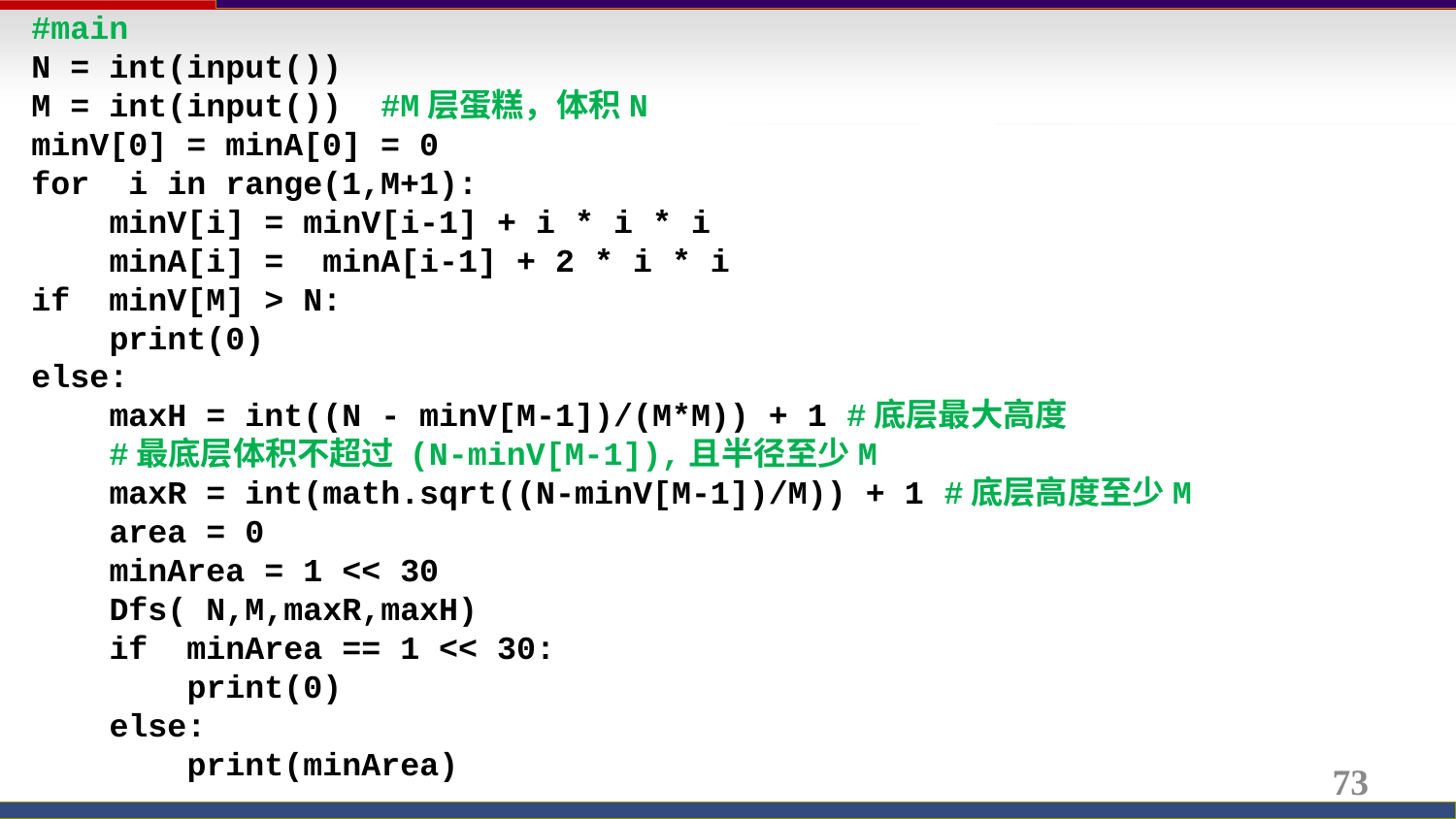

#main
N = int(input())
M = int(input())  #M层蛋糕，体积N
minV[0] = minA[0] = 0
for  i in range(1,M+1):
    minV[i] = minV[i-1] + i * i * i
    minA[i] =  minA[i-1] + 2 * i * i
if  minV[M] > N:
    print(0)
else:
    maxH = int((N - minV[M-1])/(M*M)) + 1 #底层最大高度
    #最底层体积不超过 (N-minV[M-1]),且半径至少M
    maxR = int(math.sqrt((N-minV[M-1])/M)) + 1 #底层高度至少M
    area = 0
    minArea = 1 << 30
    Dfs( N,M,maxR,maxH)
    if  minArea == 1 << 30:
        print(0)
    else:
        print(minArea)